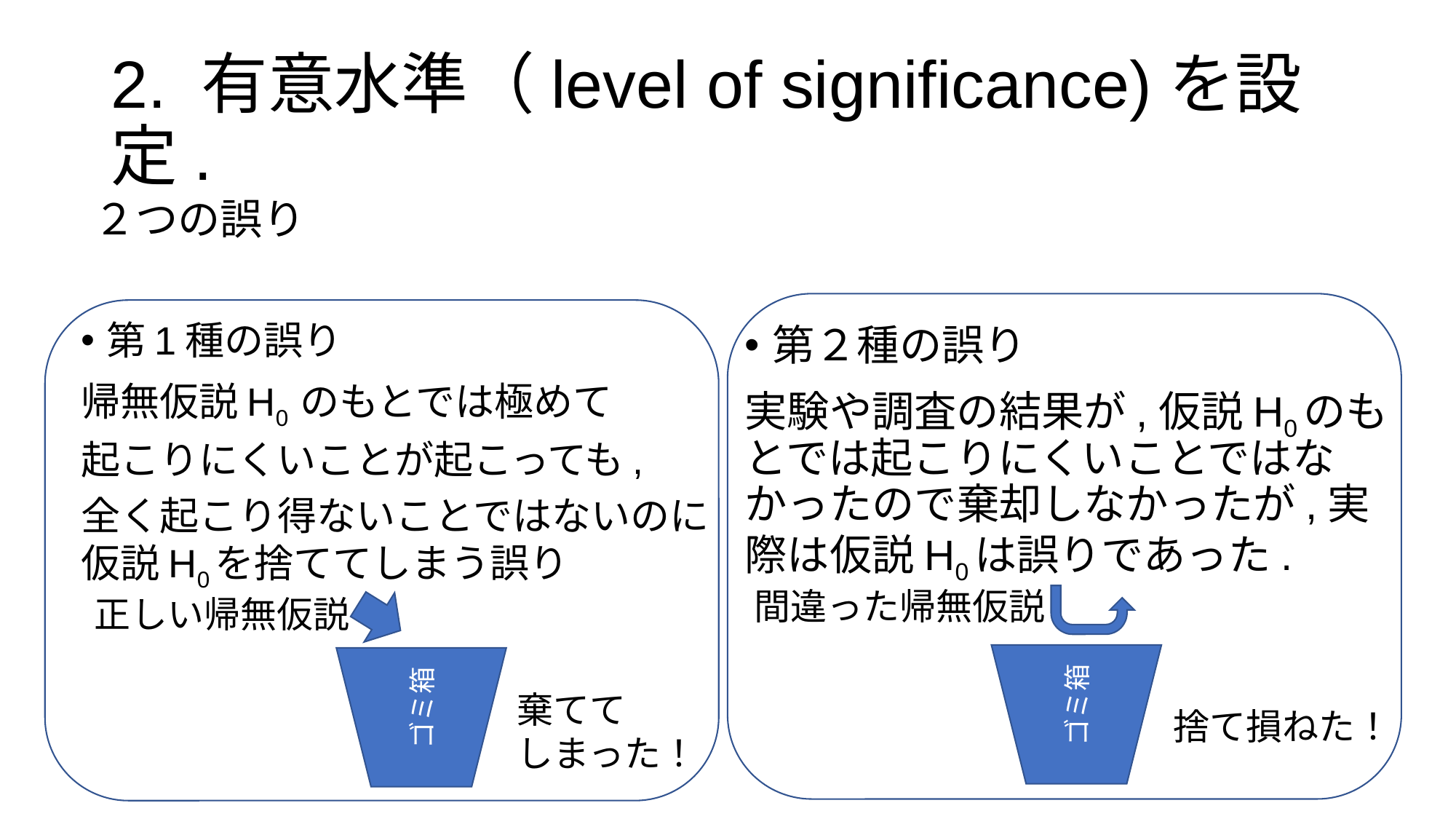

# 2. 有意水準（level of significance)を設定.
２つの誤り

第1種の誤り
帰無仮説H0 のもとでは極めて
起こりにくいことが起こっても,
全く起こり得ないことではないのに仮説H0を捨ててしまう誤り
第２種の誤り
実験や調査の結果が,仮説H0のもとでは起こりにくいことではなかったので棄却しなかったが,実際は仮説H0は誤りであった.
間違った帰無仮説

正しい帰無仮説

ゴミ箱
ゴミ箱
棄てて
しまった！
捨て損ねた！